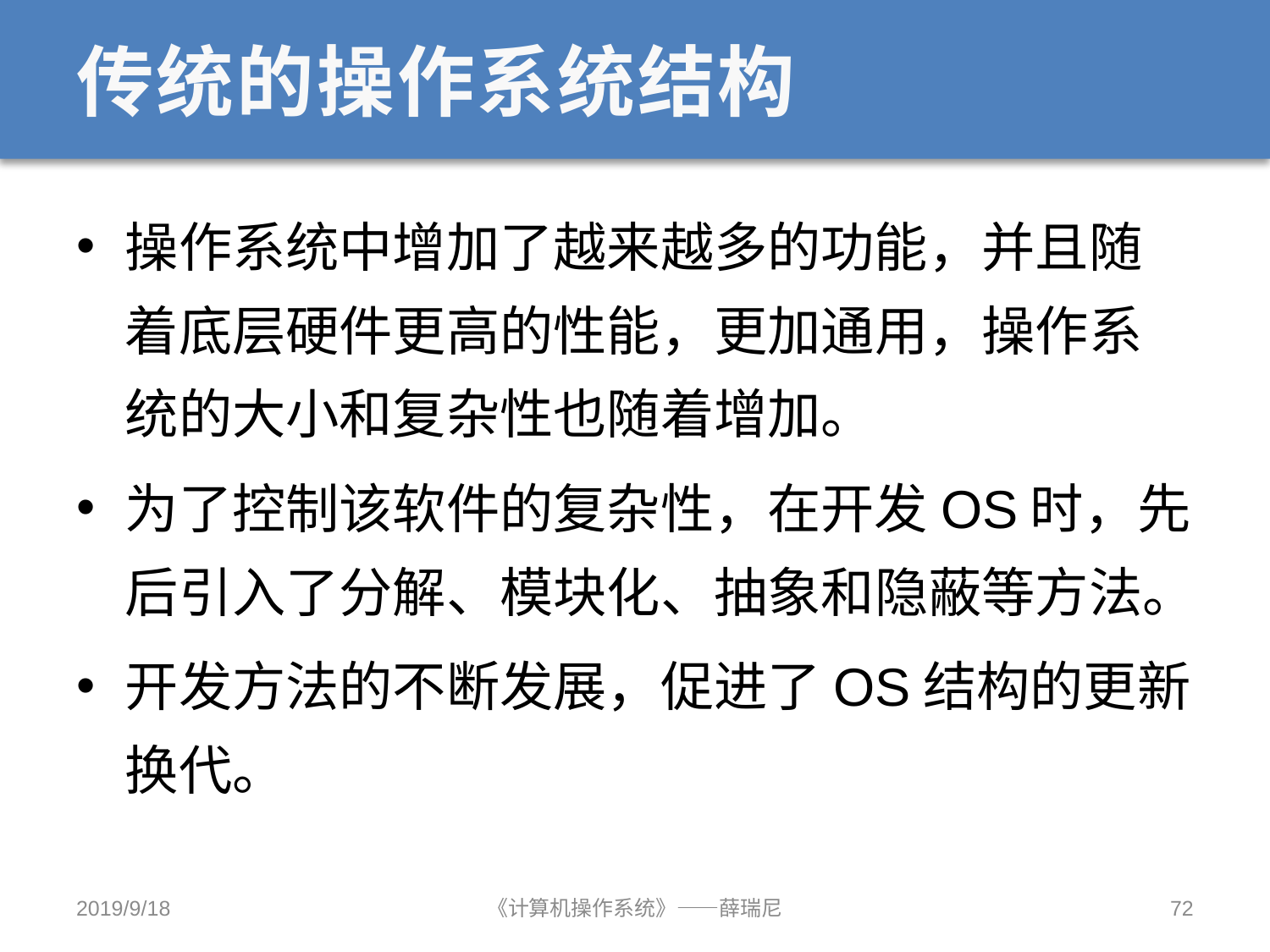

# 传统的操作系统结构
操作系统中增加了越来越多的功能，并且随着底层硬件更高的性能，更加通用，操作系统的大小和复杂性也随着增加。
为了控制该软件的复杂性，在开发OS时，先后引入了分解、模块化、抽象和隐蔽等方法。
开发方法的不断发展，促进了OS结构的更新换代。
2019/9/18
《计算机操作系统》——薛瑞尼
72